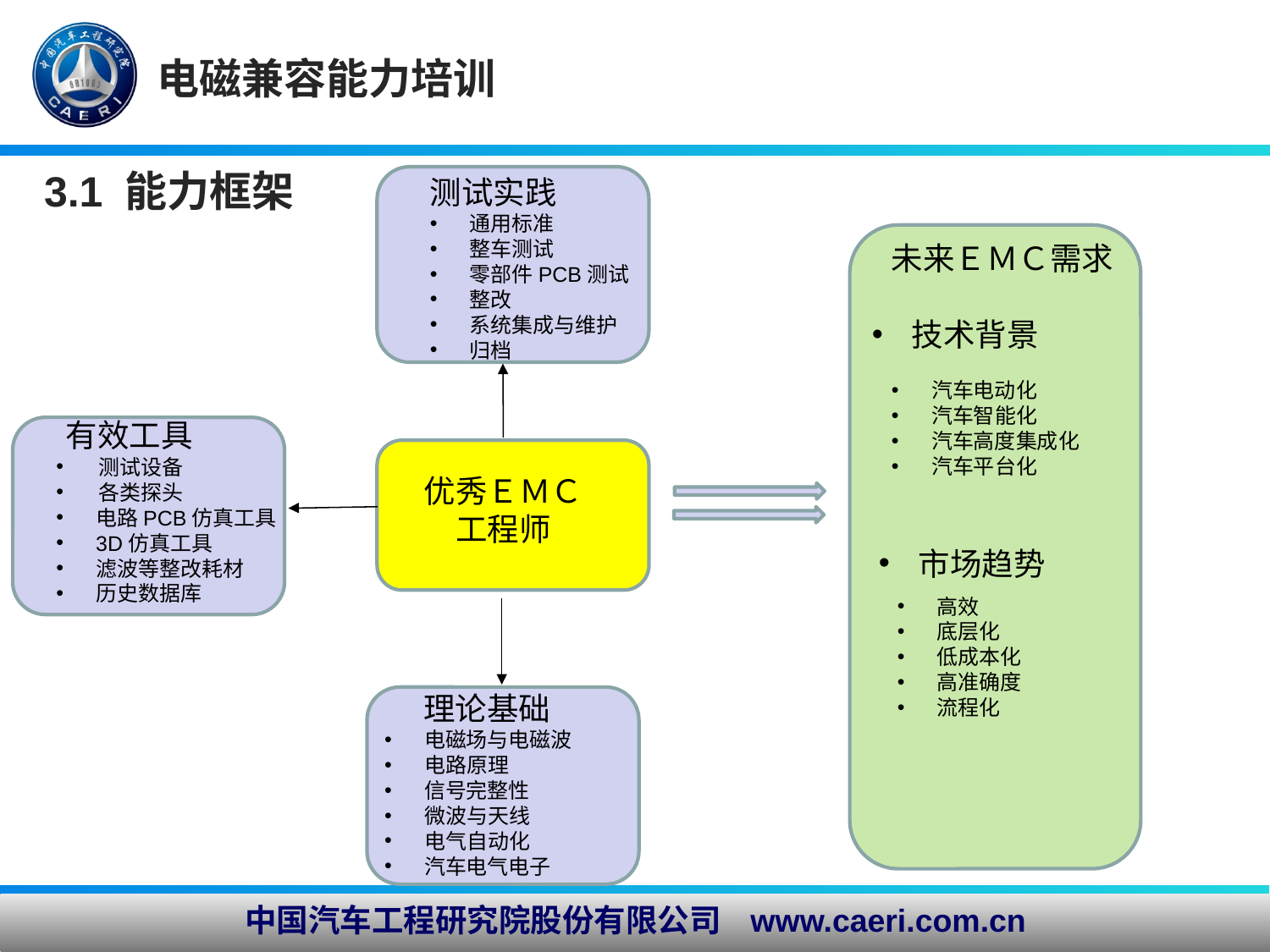

电磁兼容能力培训
3.1 能力框架
测试实践
通用标准
整车测试
零部件PCB测试
整改
系统集成与维护
归档

未来ＥＭＣ需求
技术背景
汽车电动化
汽车智能化
汽车高度集成化
汽车平台化

 有效工具
   测试设备
   各类探头
电路PCB仿真工具
3D仿真工具
滤波等整改耗材
历史数据库

优秀ＥＭＣ工程师

市场趋势
高效
底层化
低成本化
高准确度
流程化

　 理论基础
电磁场与电磁波
电路原理
信号完整性
微波与天线
电气自动化
汽车电气电子